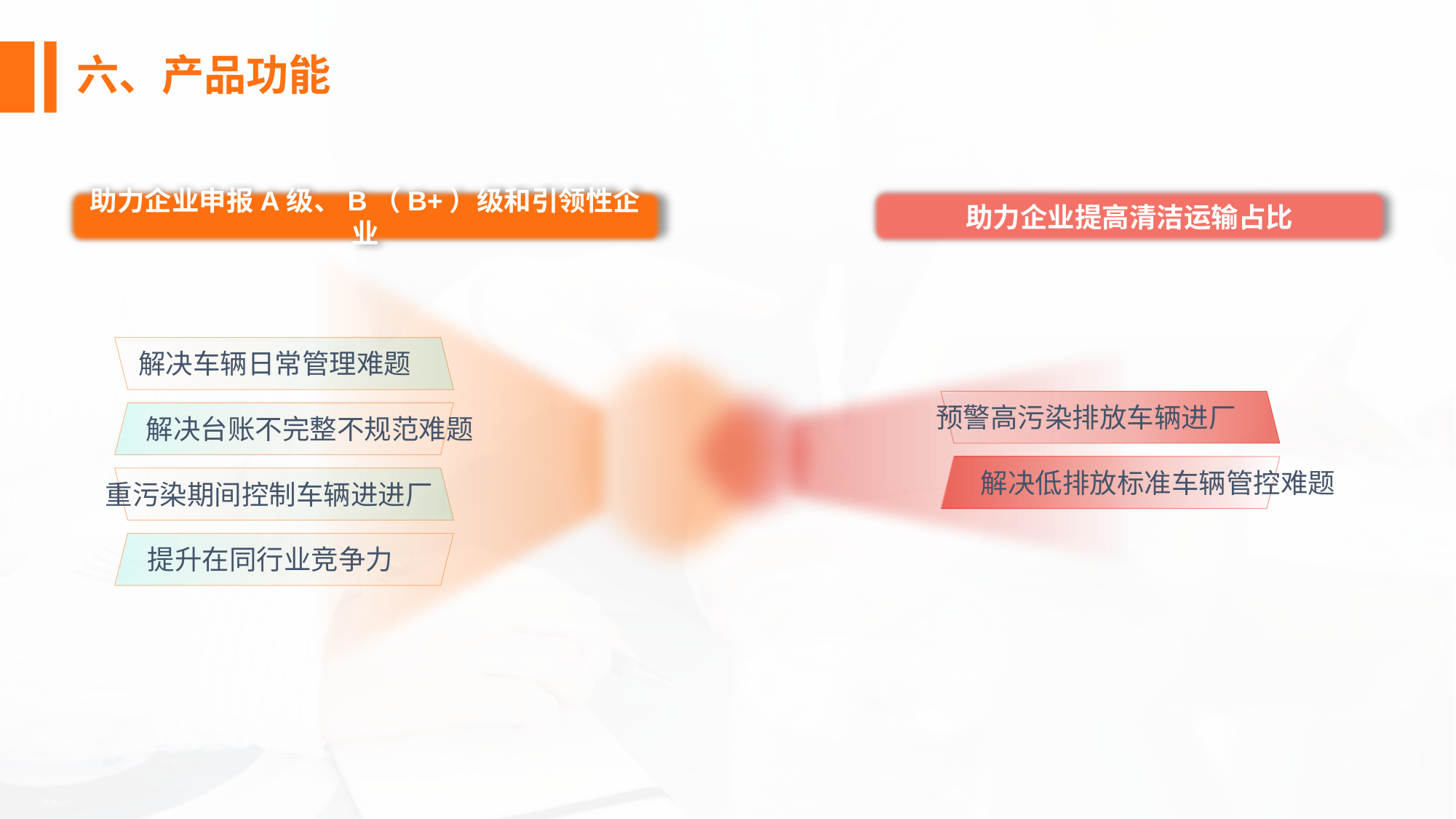

六、产品功能
助力企业申报A级、B（B+）级和引领性企业
助力企业提高清洁运输占比

解决车辆日常管理难题

预警高污染排放车辆进厂

解决台账不完整不规范难题

解决低排放标准车辆管控难题

重污染期间控制车辆进进厂

提升在同行业竞争力